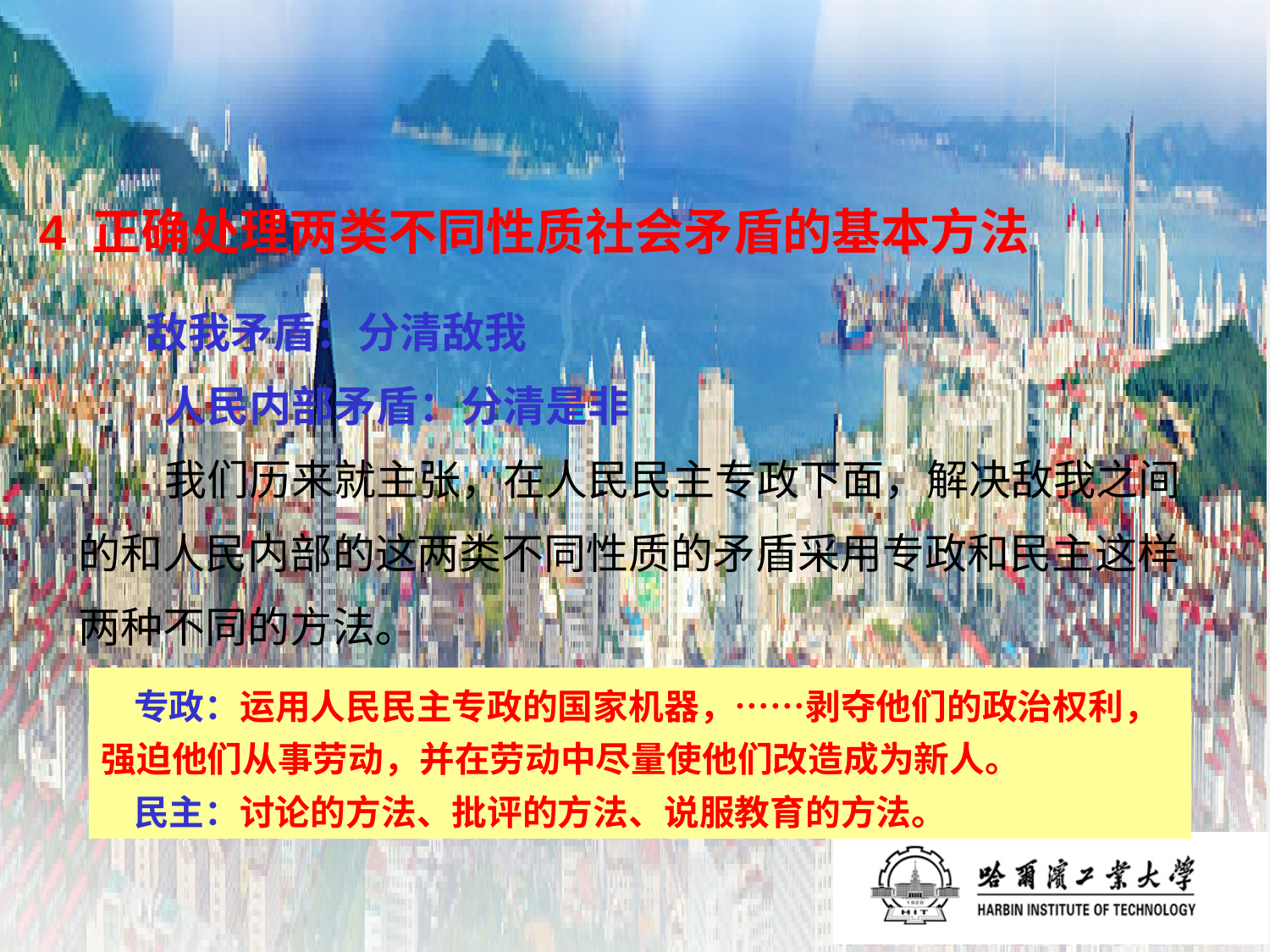

# 4 正确处理两类不同性质社会矛盾的基本方法
      敌我矛盾：分清敌我
        人民内部矛盾：分清是非
        我们历来就主张，在人民民主专政下面，解决敌我之间的和人民内部的这两类不同性质的矛盾采用专政和民主这样两种不同的方法。
   专政：运用人民民主专政的国家机器，……剥夺他们的政治权利，强迫他们从事劳动，并在劳动中尽量使他们改造成为新人。
   民主：讨论的方法、批评的方法、说服教育的方法。